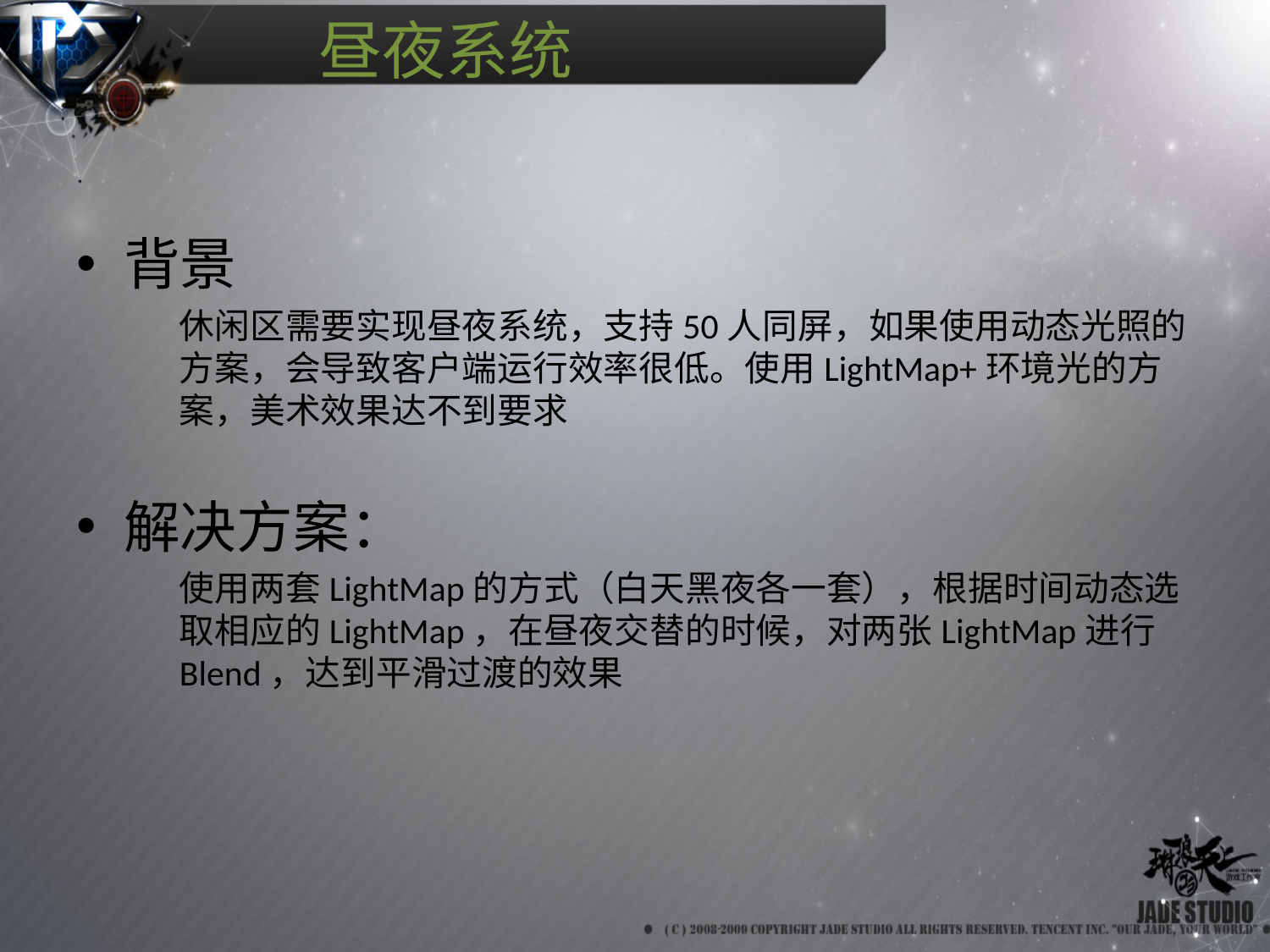

# 昼夜系统
背景
	休闲区需要实现昼夜系统，支持50人同屏，如果使用动态光照的方案，会导致客户端运行效率很低。使用LightMap+环境光的方案，美术效果达不到要求

解决方案：
	使用两套LightMap的方式（白天黑夜各一套），根据时间动态选取相应的LightMap，在昼夜交替的时候，对两张LightMap进行Blend，达到平滑过渡的效果